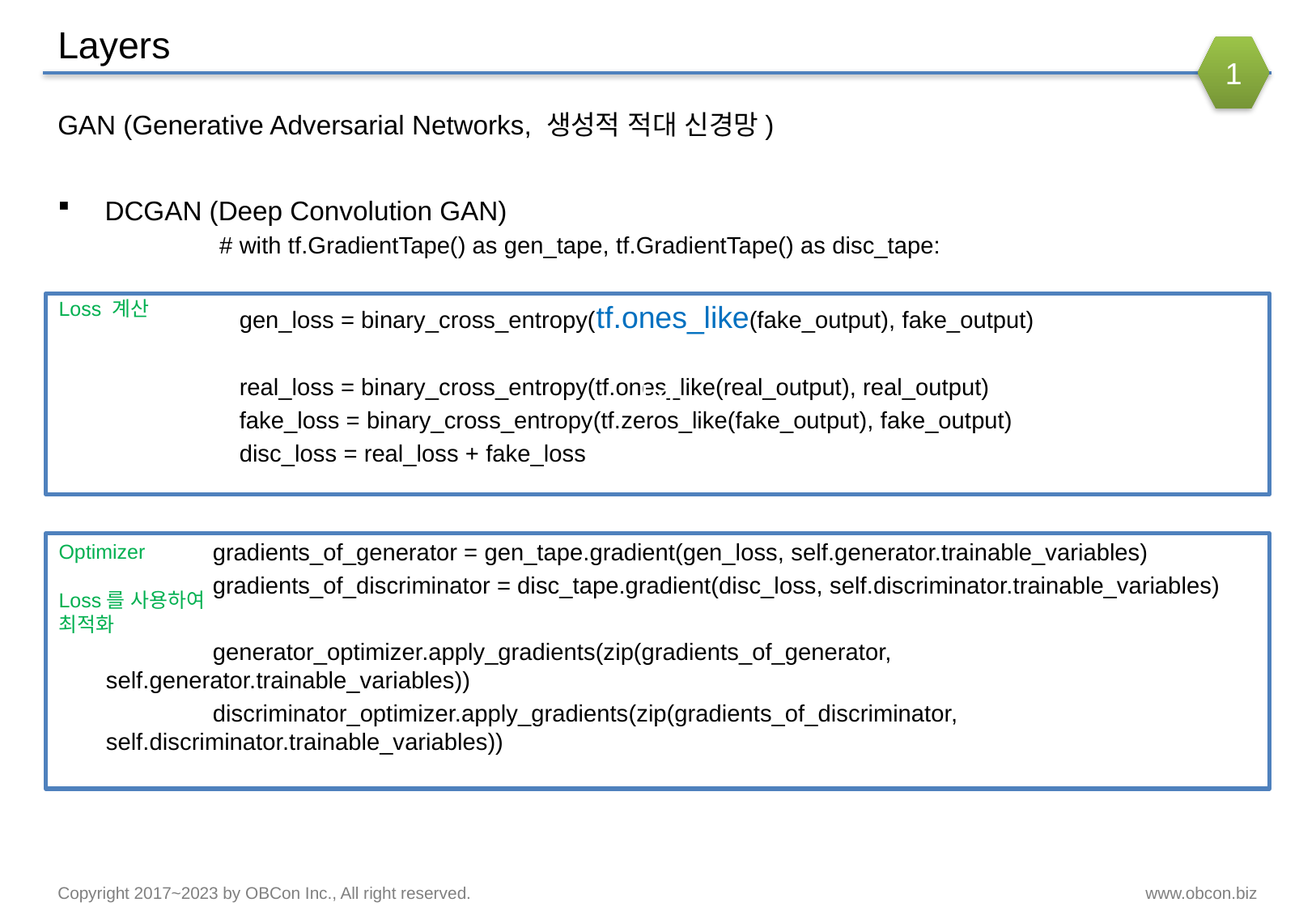

# Layers
1
GAN (Generative Adversarial Networks, 생성적 적대 신경망)
DCGAN (Deep Convolution GAN)
                 # with tf.GradientTape() as gen_tape, tf.GradientTape() as disc_tape:

                    gen_loss = binary_cross_entropy(tf.ones_like(fake_output), fake_output)

                    real_loss = binary_cross_entropy(tf.ones_like(real_output), real_output)
                    fake_loss = binary_cross_entropy(tf.zeros_like(fake_output), fake_output)
                    disc_loss = real_loss + fake_loss

                gradients_of_generator = gen_tape.gradient(gen_loss, self.generator.trainable_variables)
                gradients_of_discriminator = disc_tape.gradient(disc_loss, self.discriminator.trainable_variables)

                generator_optimizer.apply_gradients(zip(gradients_of_generator, self.generator.trainable_variables))
                discriminator_optimizer.apply_gradients(zip(gradients_of_discriminator, self.discriminator.trainable_variables))

Loss 계산
Lo
Optimizer

Loss를 사용하여
최적화